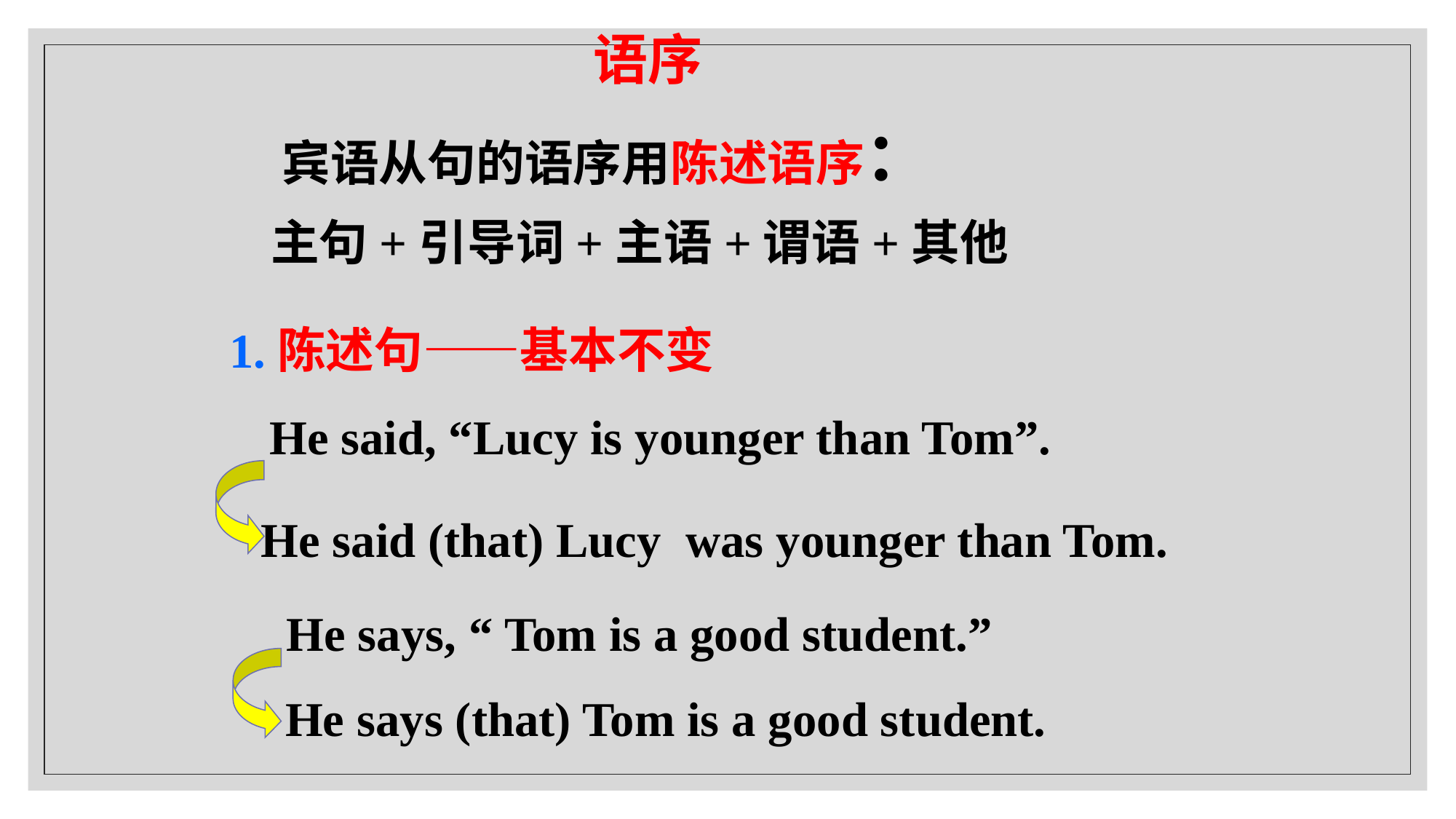

语序
       宾语从句的语序用陈述语序：
      主句+引导词+主语+谓语+其他

   1.陈述句——基本不变

He said, “Lucy is younger than Tom”.

He said (that) Lucy  was younger than Tom.
He says, “ Tom is a good student.”

He says (that) Tom is a good student.